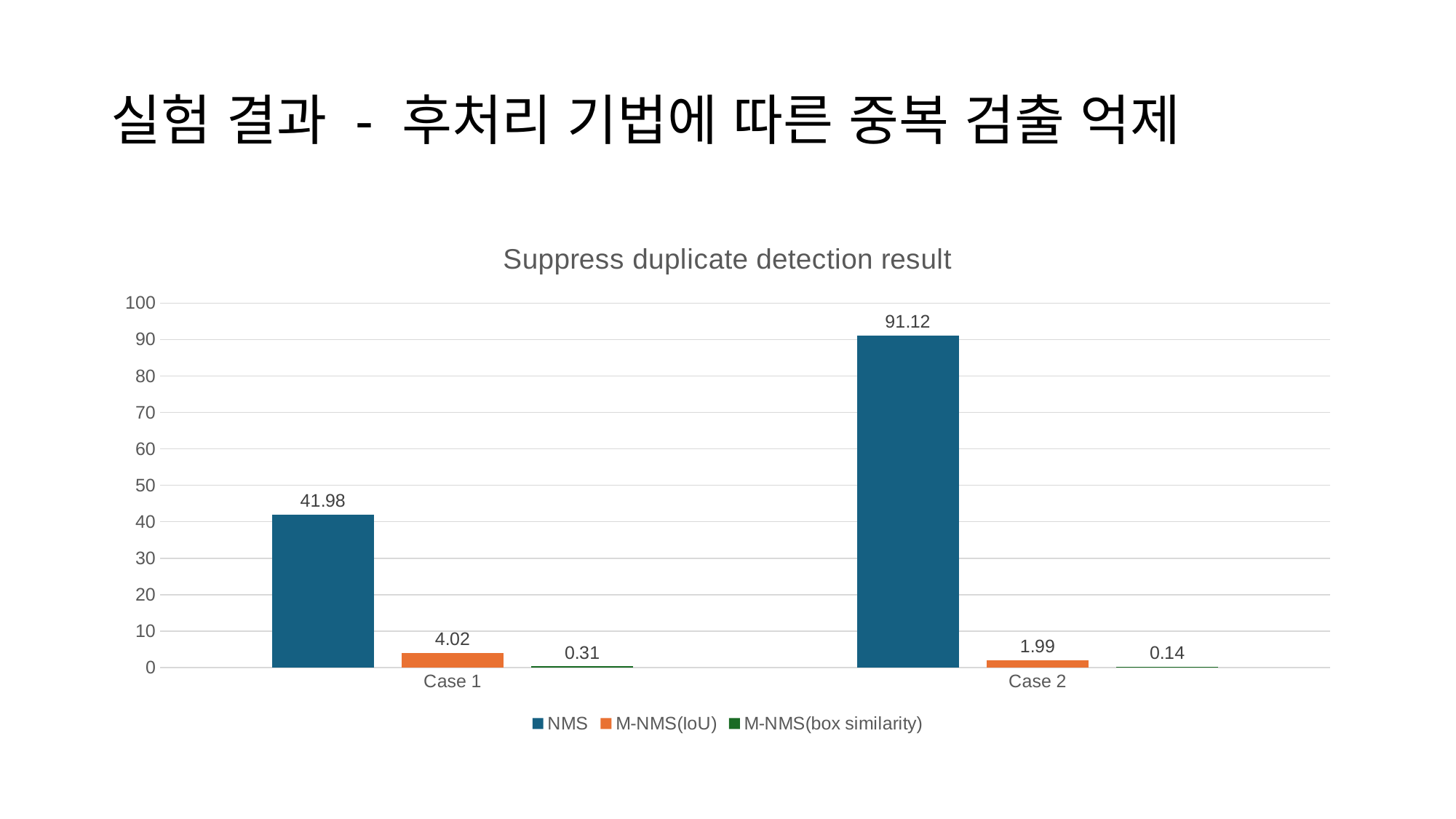

# 실험 결과 - 후처리 기법에 따른 중복 검출 억제

### Chart: Suppress duplicate detection result

| Category | NMS | M-NMS(IoU) | M-NMS(box similarity) |
|---|---|---|---|
| Case 1 | 41.98 | 4.02 | 0.31 |
| Case 2 | 91.12 | 1.99 | 0.14 |